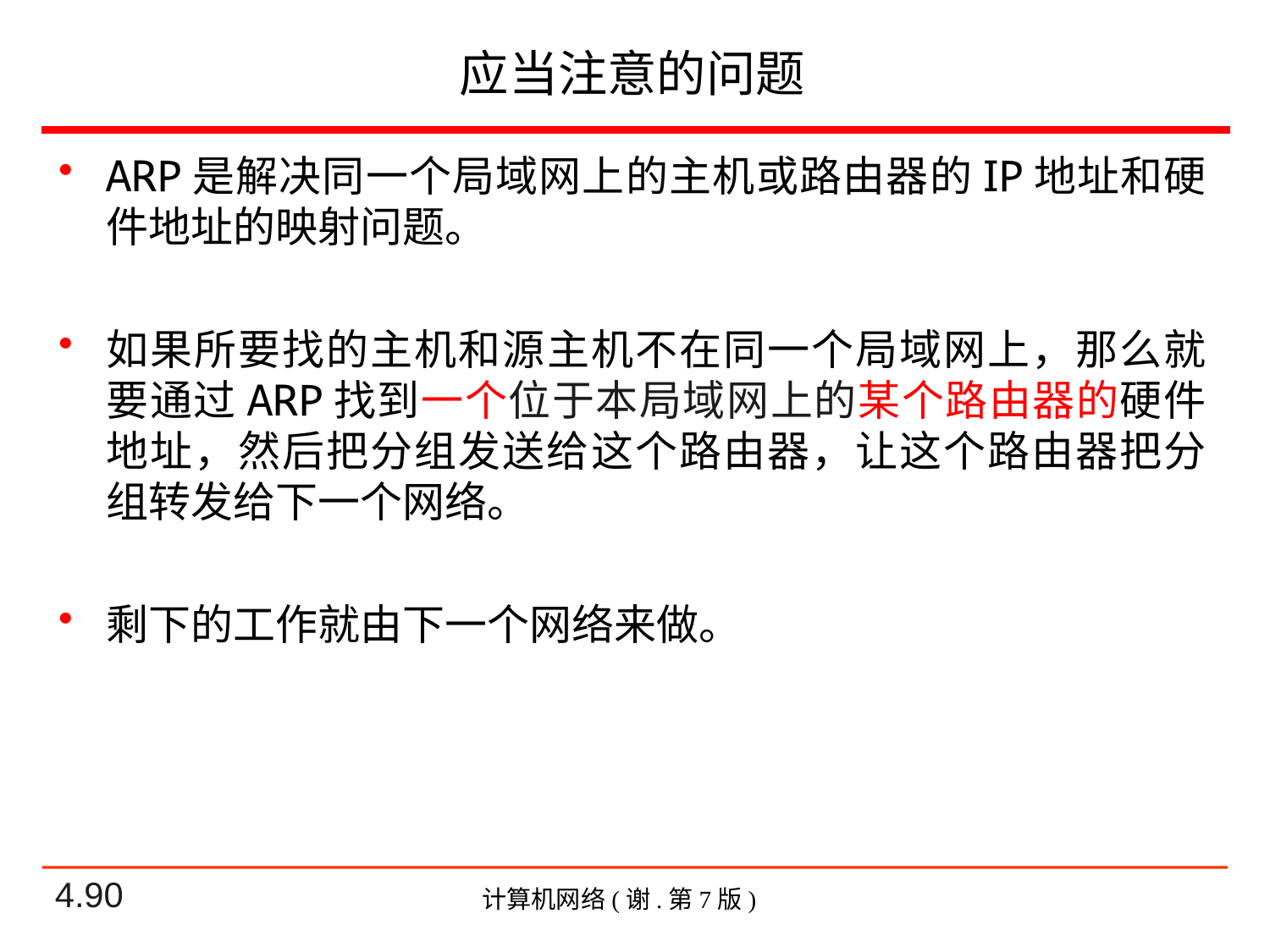

# 应当注意的问题
ARP是解决同一个局域网上的主机或路由器的IP地址和硬件地址的映射问题。

如果所要找的主机和源主机不在同一个局域网上，那么就要通过ARP找到一个位于本局域网上的某个路由器的硬件地址，然后把分组发送给这个路由器，让这个路由器把分组转发给下一个网络。

剩下的工作就由下一个网络来做。